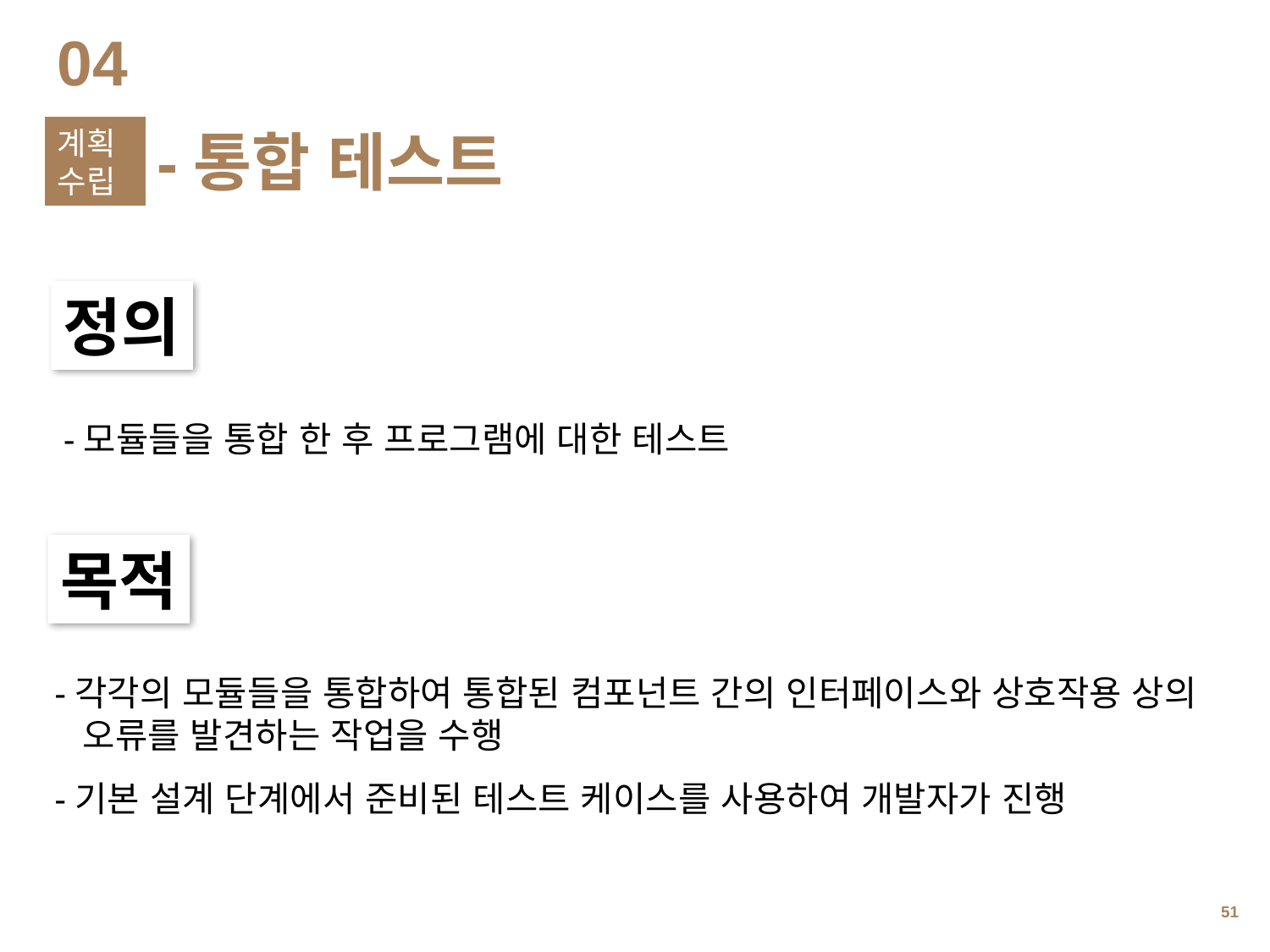

04
계획
수립
-통합 테스트
정의
-모듈들을 통합 한 후 프로그램에 대한 테스트
목적
-각각의 모듈들을 통합하여 통합된 컴포넌트 간의 인터페이스와 상호작용 상의
  오류를 발견하는 작업을 수행
-기본 설계 단계에서 준비된 테스트 케이스를 사용하여 개발자가 진행
51